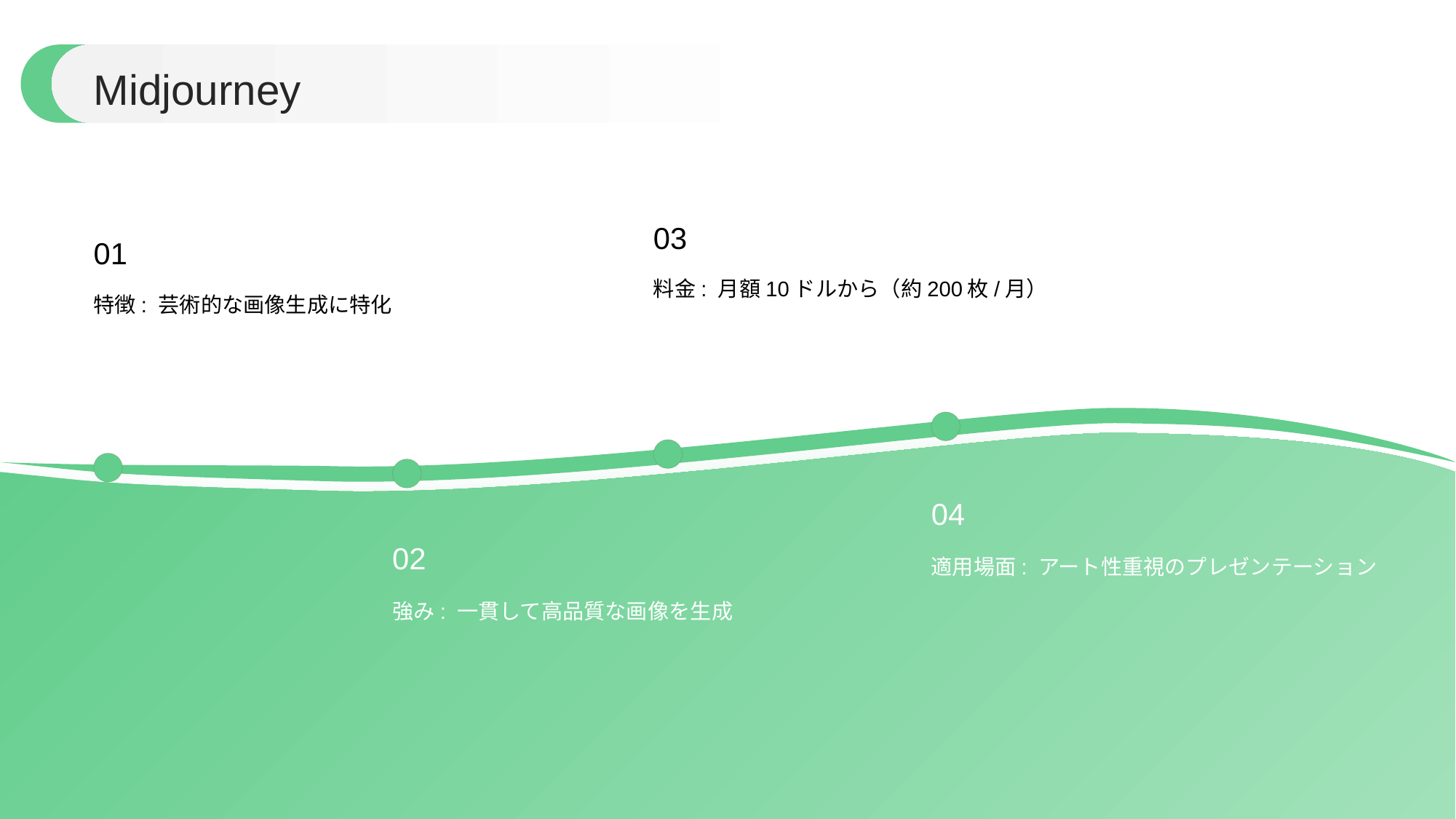

Midjourney
03
01
料金: 月額10ドルから（約200枚/月）
特徴: 芸術的な画像生成に特化

04
02
適用場面: アート性重視のプレゼンテーション
強み: 一貫して高品質な画像を生成